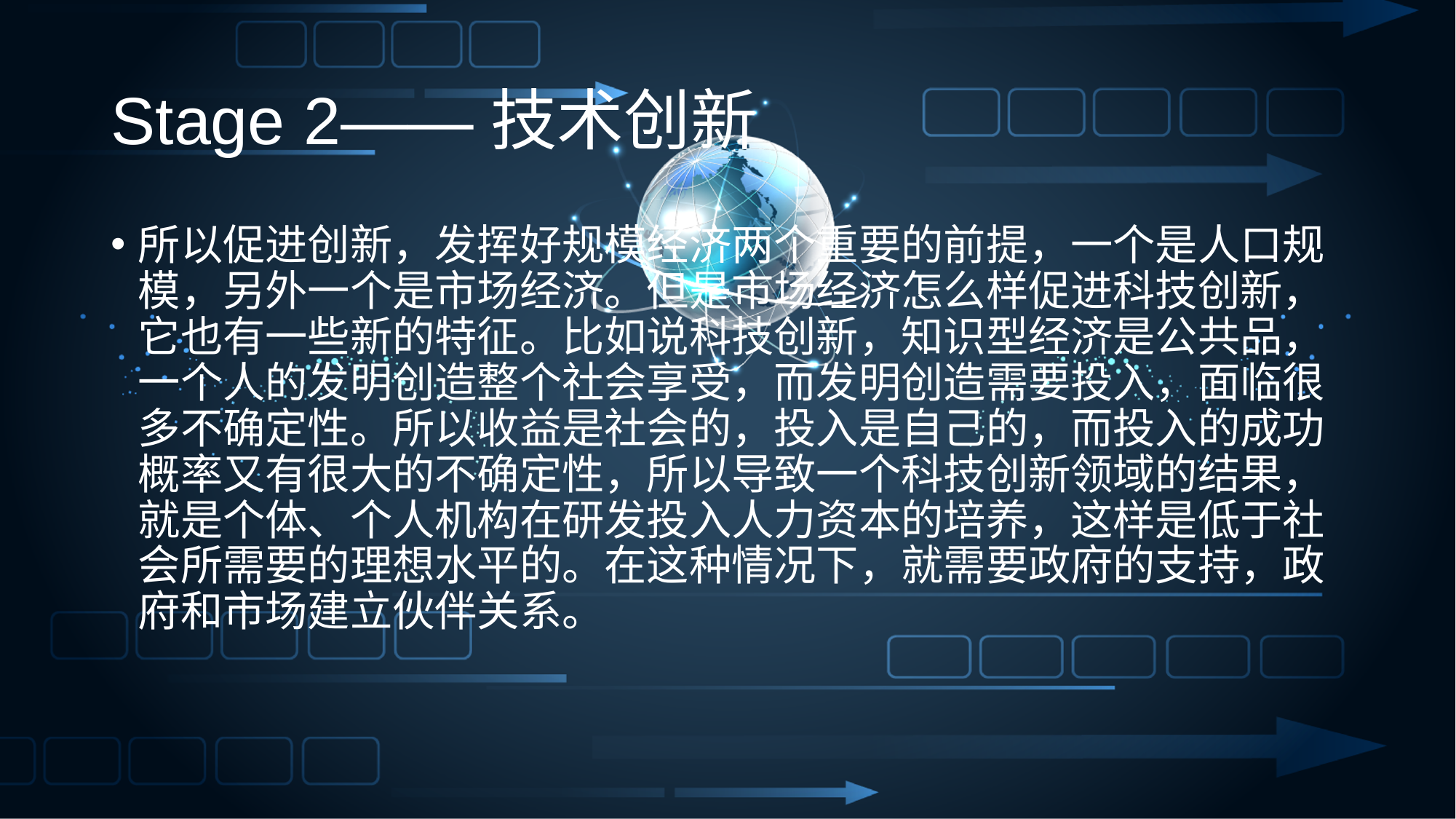

# Stage 2——技术创新
所以促进创新，发挥好规模经济两个重要的前提，一个是人口规模，另外一个是市场经济。但是市场经济怎么样促进科技创新，它也有一些新的特征。比如说科技创新，知识型经济是公共品，一个人的发明创造整个社会享受，而发明创造需要投入，面临很多不确定性。所以收益是社会的，投入是自己的，而投入的成功概率又有很大的不确定性，所以导致一个科技创新领域的结果，就是个体、个人机构在研发投入人力资本的培养，这样是低于社会所需要的理想水平的。在这种情况下，就需要政府的支持，政府和市场建立伙伴关系。